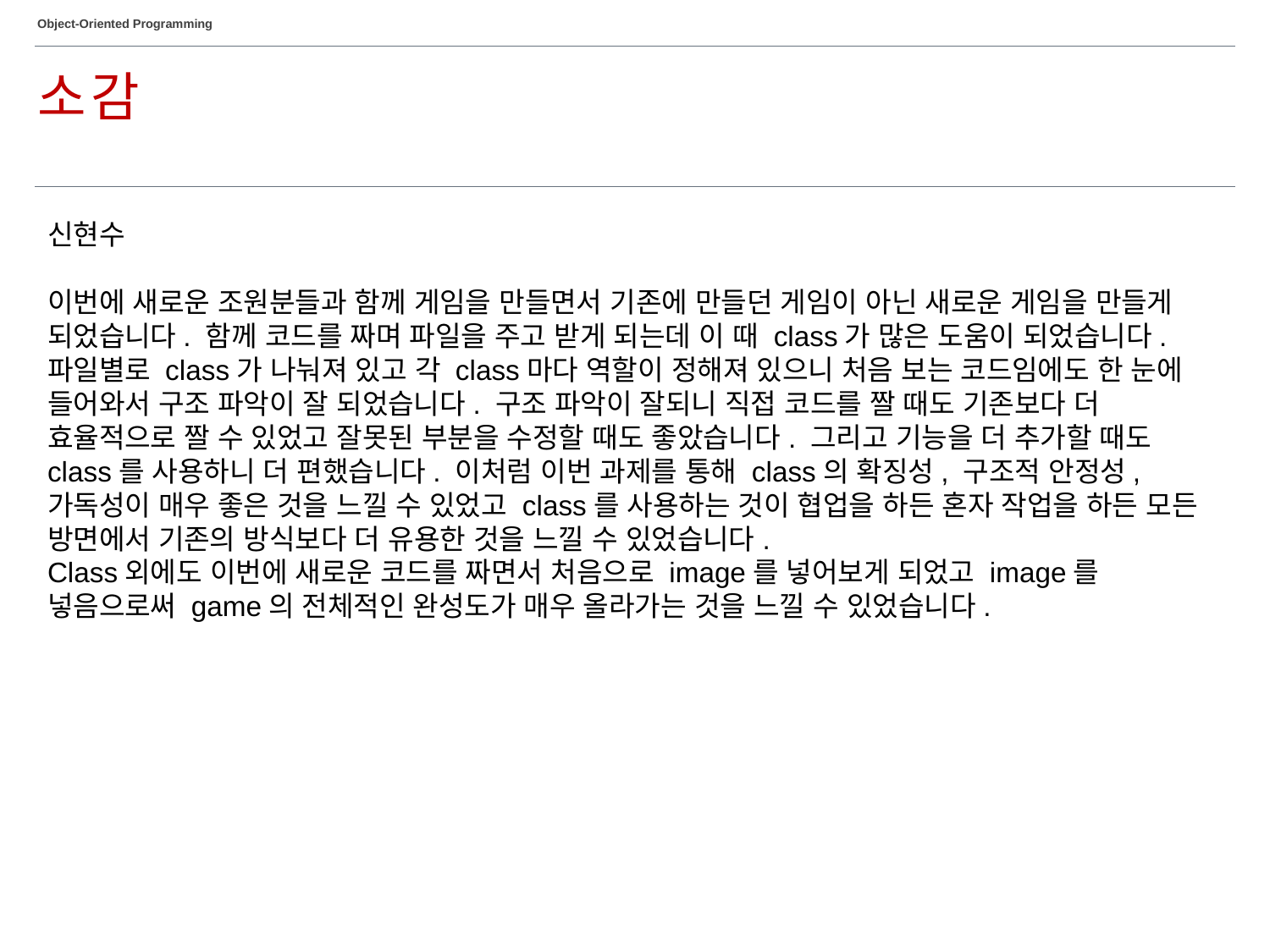

Object-Oriented Programming
소감
신현수
이번에 새로운 조원분들과 함께 게임을 만들면서 기존에 만들던 게임이 아닌 새로운 게임을 만들게 되었습니다. 함께 코드를 짜며 파일을 주고 받게 되는데 이 때 class가 많은 도움이 되었습니다. 파일별로 class가 나눠져 있고 각 class마다 역할이 정해져 있으니 처음 보는 코드임에도 한 눈에 들어와서 구조 파악이 잘 되었습니다. 구조 파악이 잘되니 직접 코드를 짤 때도 기존보다 더 효율적으로 짤 수 있었고 잘못된 부분을 수정할 때도 좋았습니다. 그리고 기능을 더 추가할 때도 class를 사용하니 더 편했습니다. 이처럼 이번 과제를 통해 class의 확징성, 구조적 안정성, 가독성이 매우 좋은 것을 느낄 수 있었고 class를 사용하는 것이 협업을 하든 혼자 작업을 하든 모든 방면에서 기존의 방식보다 더 유용한 것을 느낄 수 있었습니다.
Class외에도 이번에 새로운 코드를 짜면서 처음으로 image를 넣어보게 되었고 image를 넣음으로써 game의 전체적인 완성도가 매우 올라가는 것을 느낄 수 있었습니다.